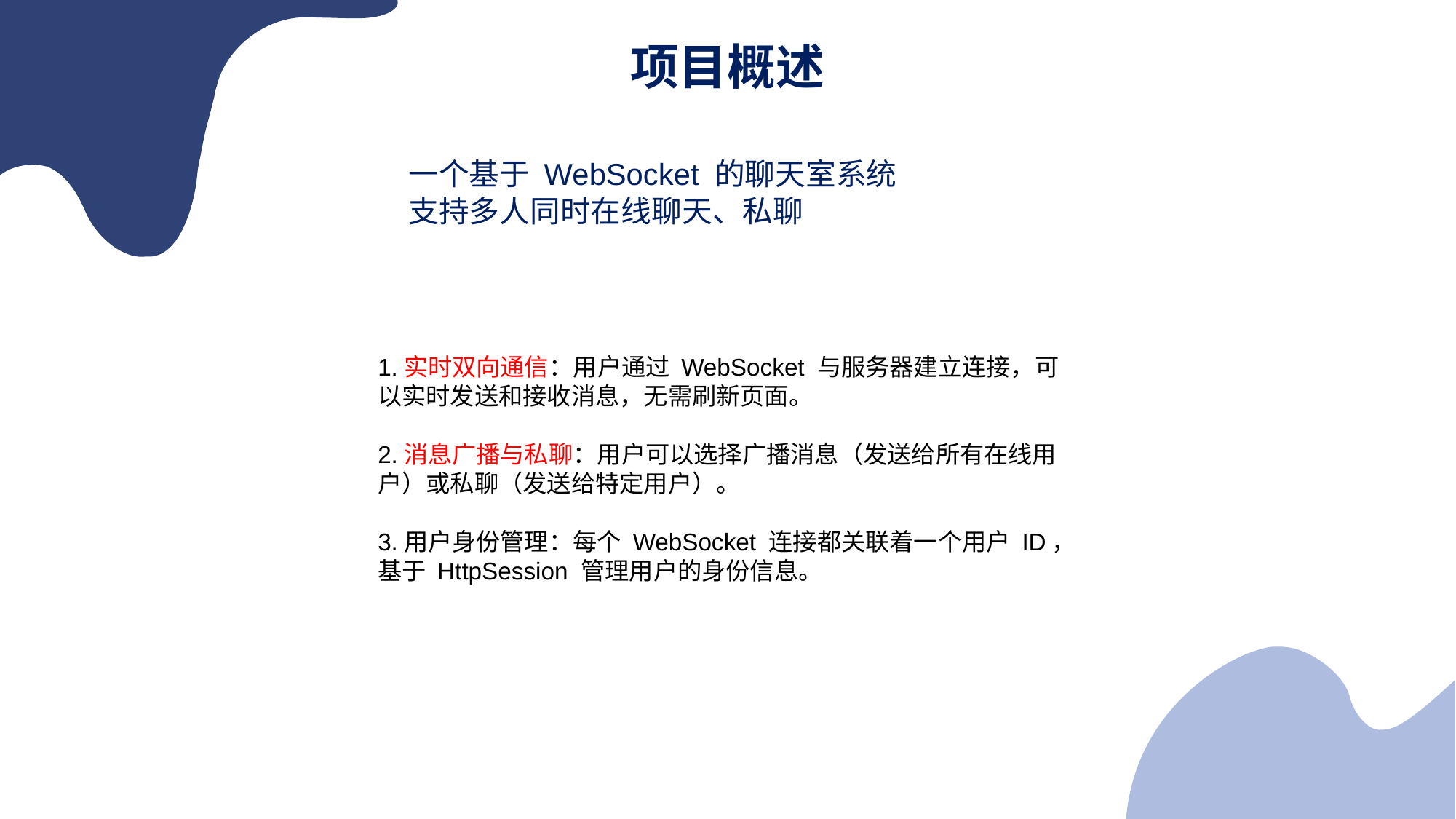

项目概述
一个基于 WebSocket 的聊天室系统
支持多人同时在线聊天、私聊
1.实时双向通信：用户通过 WebSocket 与服务器建立连接，可以实时发送和接收消息，无需刷新页面。

2.消息广播与私聊：用户可以选择广播消息（发送给所有在线用户）或私聊（发送给特定用户）。

3.用户身份管理：每个 WebSocket 连接都关联着一个用户 ID，基于 HttpSession 管理用户的身份信息。